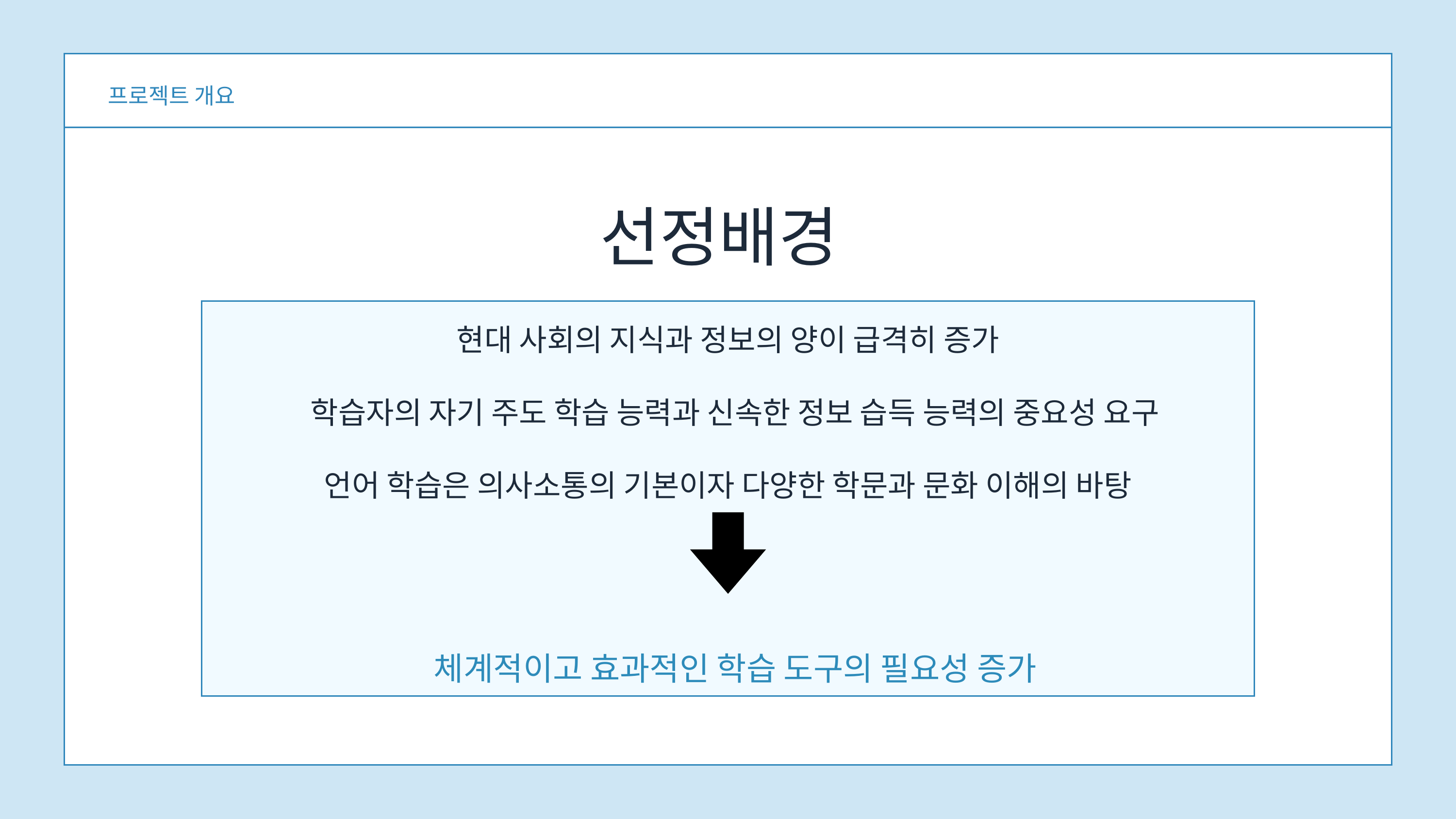

프로젝트 개요

선정배경

현대 사회의 지식과 정보의 양이 급격히 증가

 학습자의 자기 주도 학습 능력과 신속한 정보 습득 능력의 중요성 요구

언어 학습은 의사소통의 기본이자 다양한 학문과 문화 이해의 바탕

 체계적이고 효과적인 학습 도구의 필요성 증가